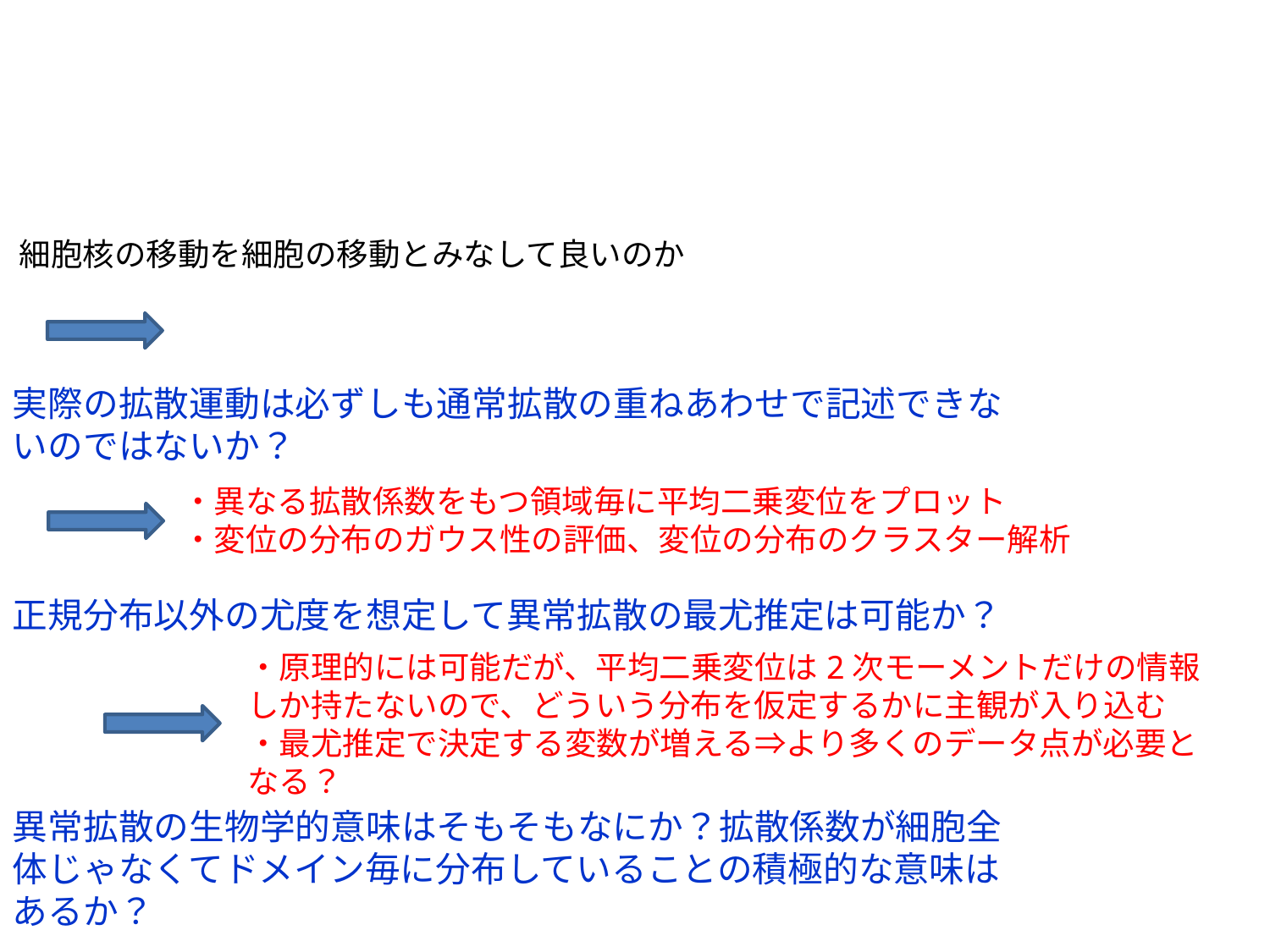

#
細胞核の移動を細胞の移動とみなして良いのか

実際の拡散運動は必ずしも通常拡散の重ねあわせで記述できないのではないか？

正規分布以外の尤度を想定して異常拡散の最尤推定は可能か？

異常拡散の生物学的意味はそもそもなにか？拡散係数が細胞全体じゃなくてドメイン毎に分布していることの積極的な意味はあるか？
・異なる拡散係数をもつ領域毎に平均二乗変位をプロット
・変位の分布のガウス性の評価、変位の分布のクラスター解析

・原理的には可能だが、平均二乗変位は2次モーメントだけの情報しか持たないので、どういう分布を仮定するかに主観が入り込む
・最尤推定で決定する変数が増える⇒より多くのデータ点が必要となる？